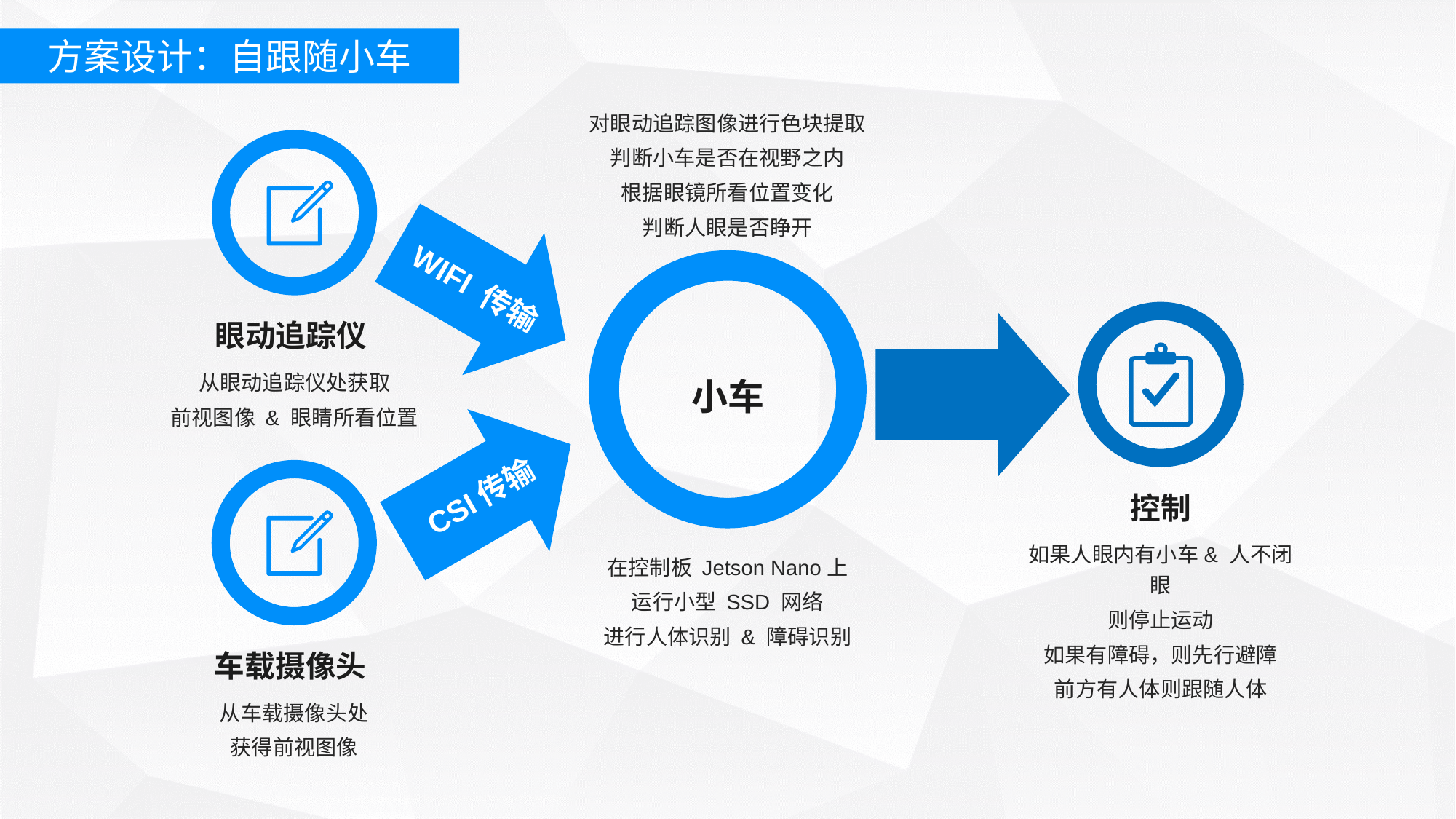

方案设计：自跟随小车

对眼动追踪图像进行色块提取
判断小车是否在视野之内
根据眼镜所看位置变化
判断人眼是否睁开

WIFI 传输

眼动追踪仪
从眼动追踪仪处获取
前视图像 & 眼睛所看位置
小车

CSI传输

控制

如果人眼内有小车& 人不闭眼
则停止运动
如果有障碍，则先行避障
前方有人体则跟随人体

在控制板 Jetson Nano上
运行小型 SSD 网络
进行人体识别 & 障碍识别
车载摄像头
从车载摄像头处
获得前视图像